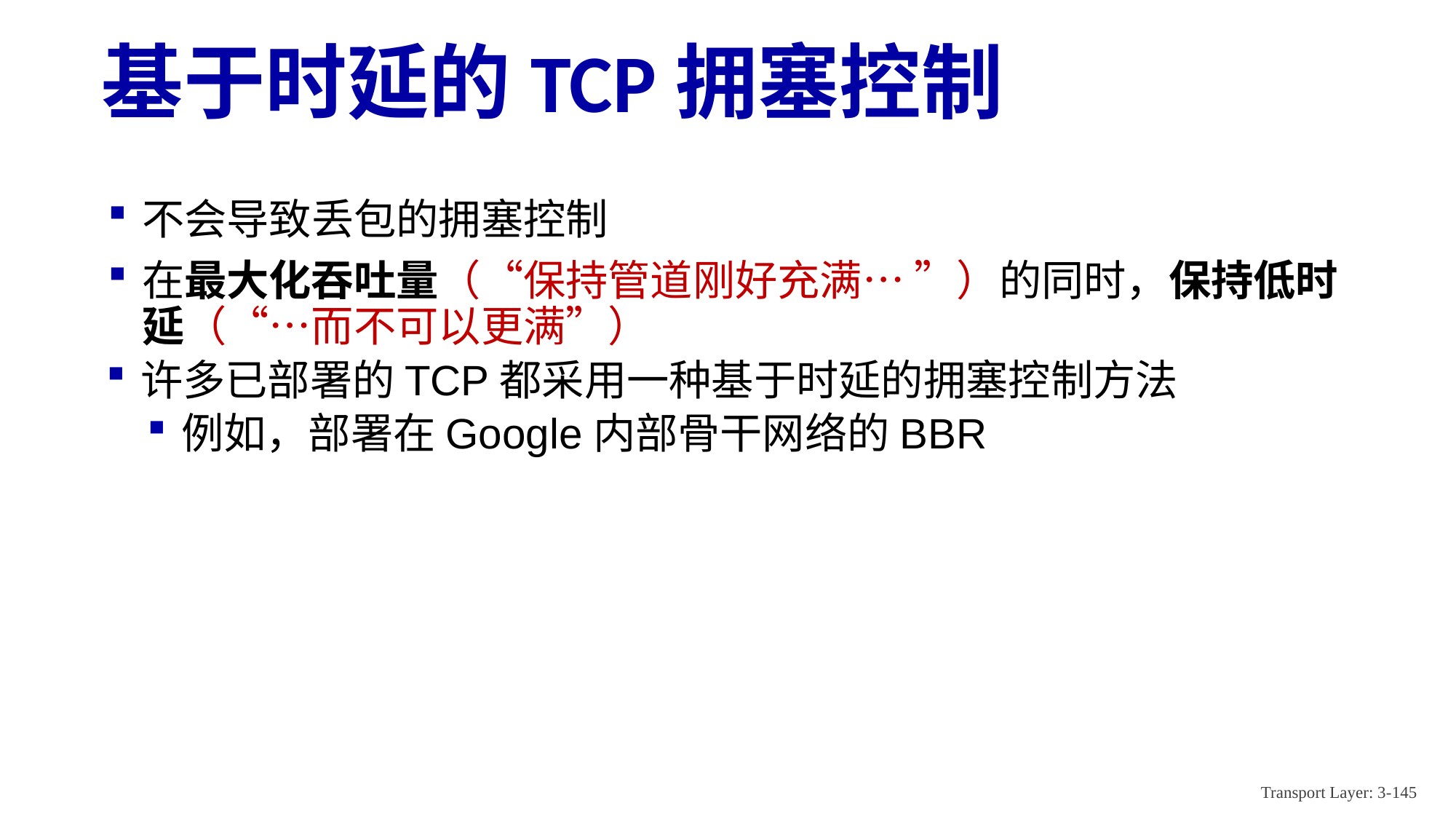

# 基于时延的TCP拥塞控制
不会导致丢包的拥塞控制
在最大化吞吐量（“保持管道刚好充满… ”）的同时，保持低时延（“…而不可以更满”）
许多已部署的TCP都采用一种基于时延的拥塞控制方法
例如，部署在Google内部骨干网络的BBR
Transport Layer: 3-145